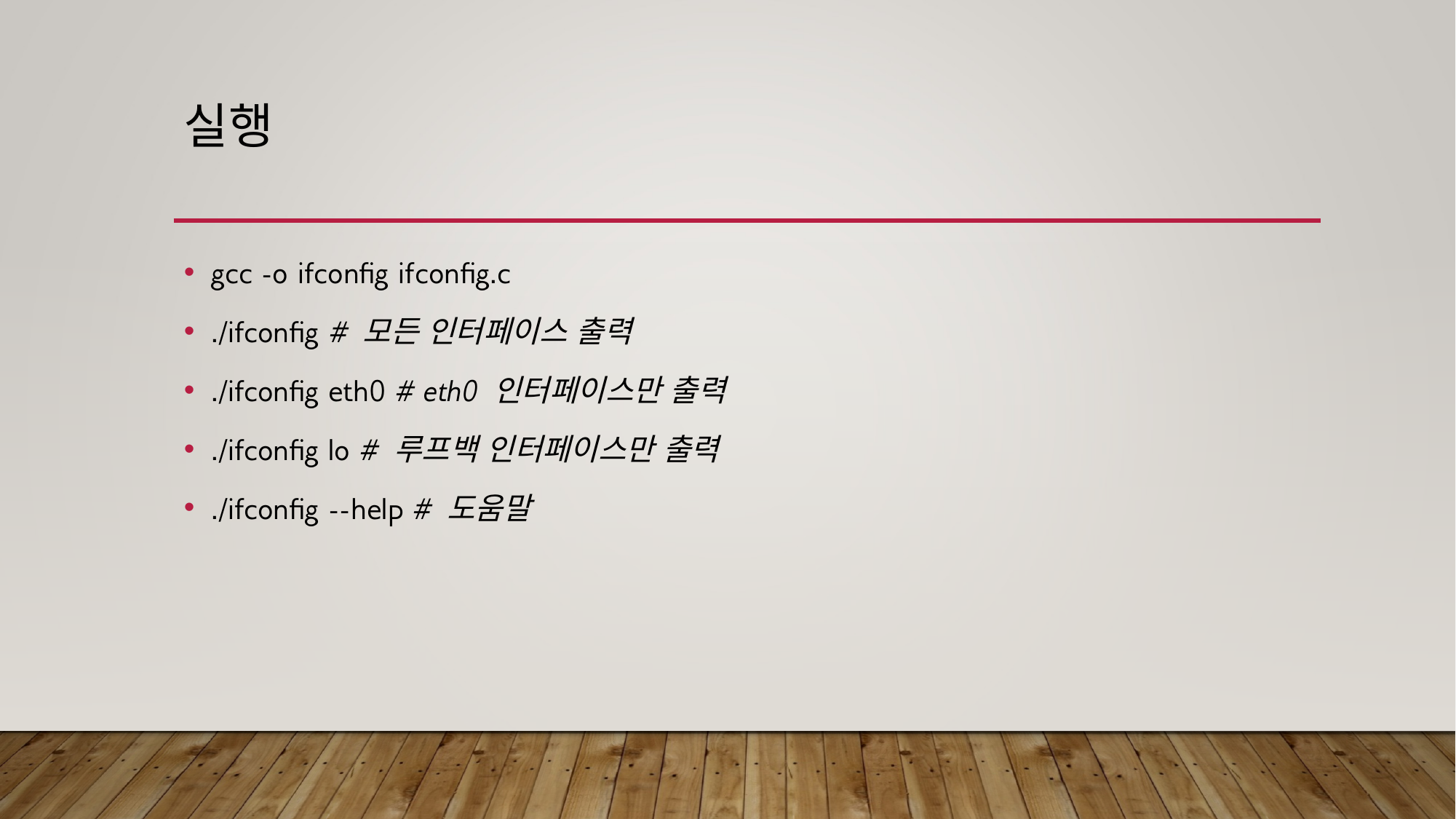

# 실행
gcc -o ifconfig ifconfig.c
./ifconfig # 모든 인터페이스 출력
./ifconfig eth0 # eth0 인터페이스만 출력
./ifconfig lo # 루프백 인터페이스만 출력
./ifconfig --help # 도움말